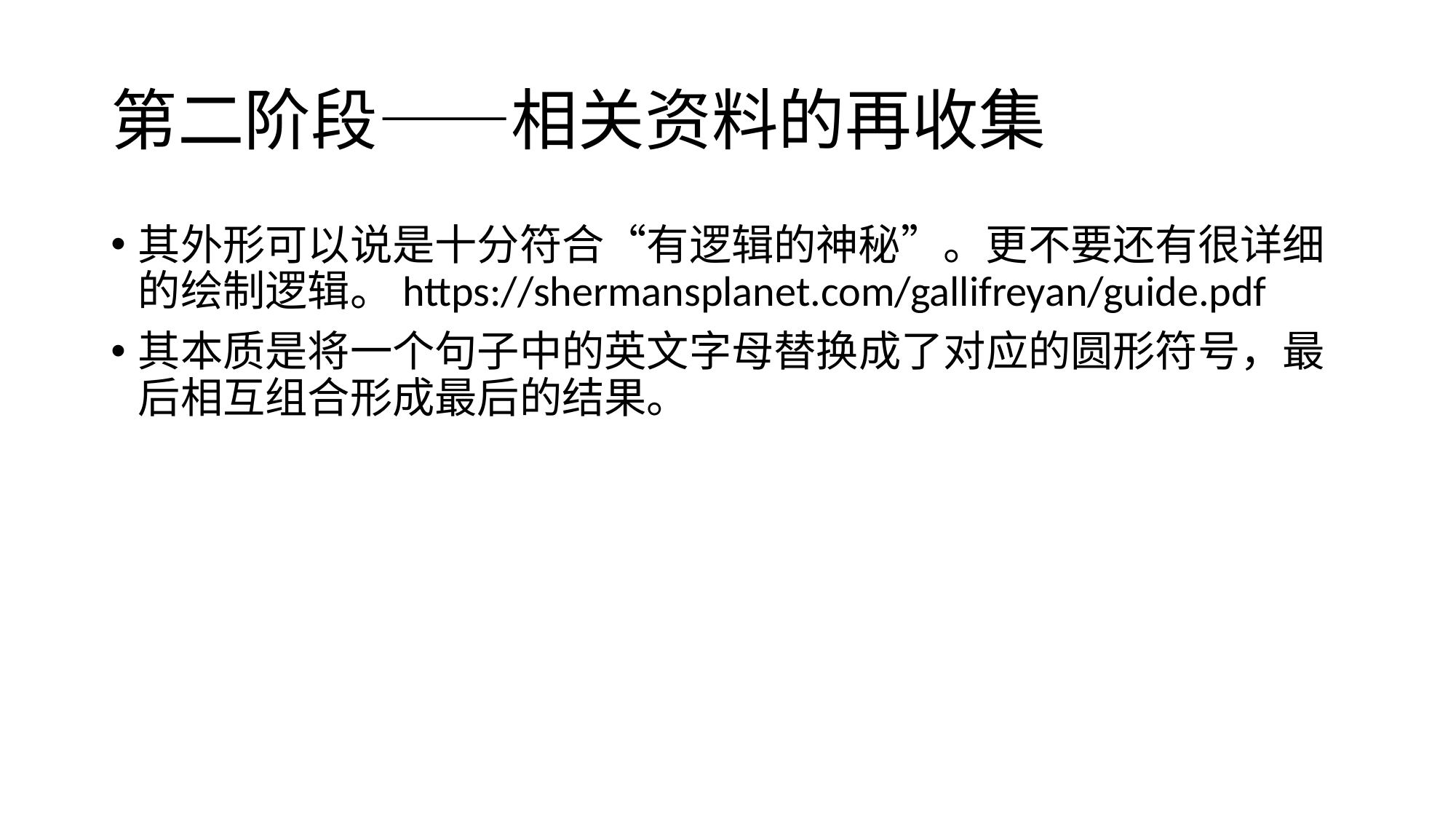

# 第二阶段——相关资料的再收集
其外形可以说是十分符合“有逻辑的神秘”。更不要还有很详细的绘制逻辑。https://shermansplanet.com/gallifreyan/guide.pdf
其本质是将一个句子中的英文字母替换成了对应的圆形符号，最后相互组合形成最后的结果。